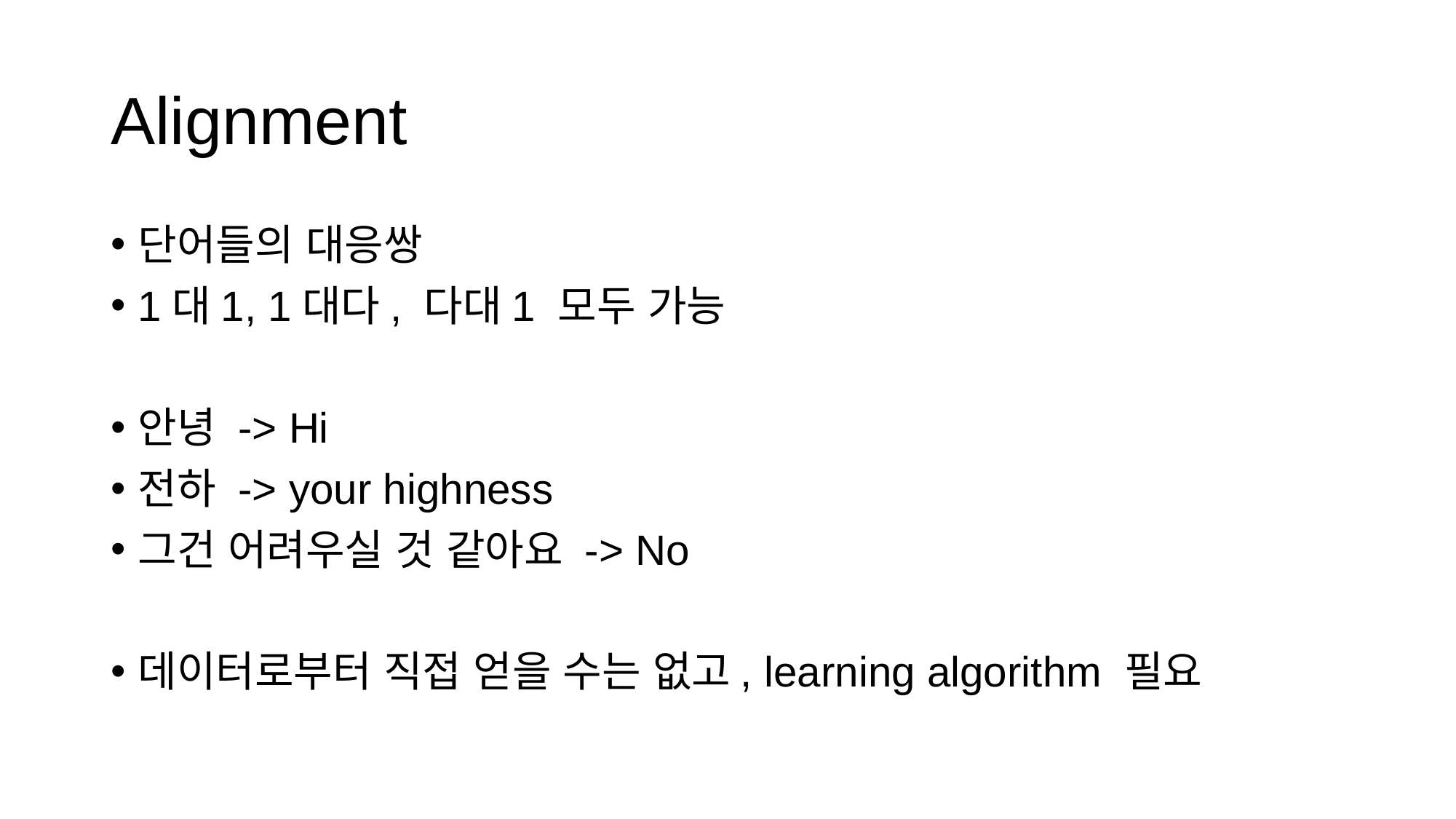

# Alignment
단어들의 대응쌍
1대1, 1대다, 다대1 모두 가능

안녕 -> Hi
전하 -> your highness
그건 어려우실 것 같아요 -> No

데이터로부터 직접 얻을 수는 없고, learning algorithm 필요